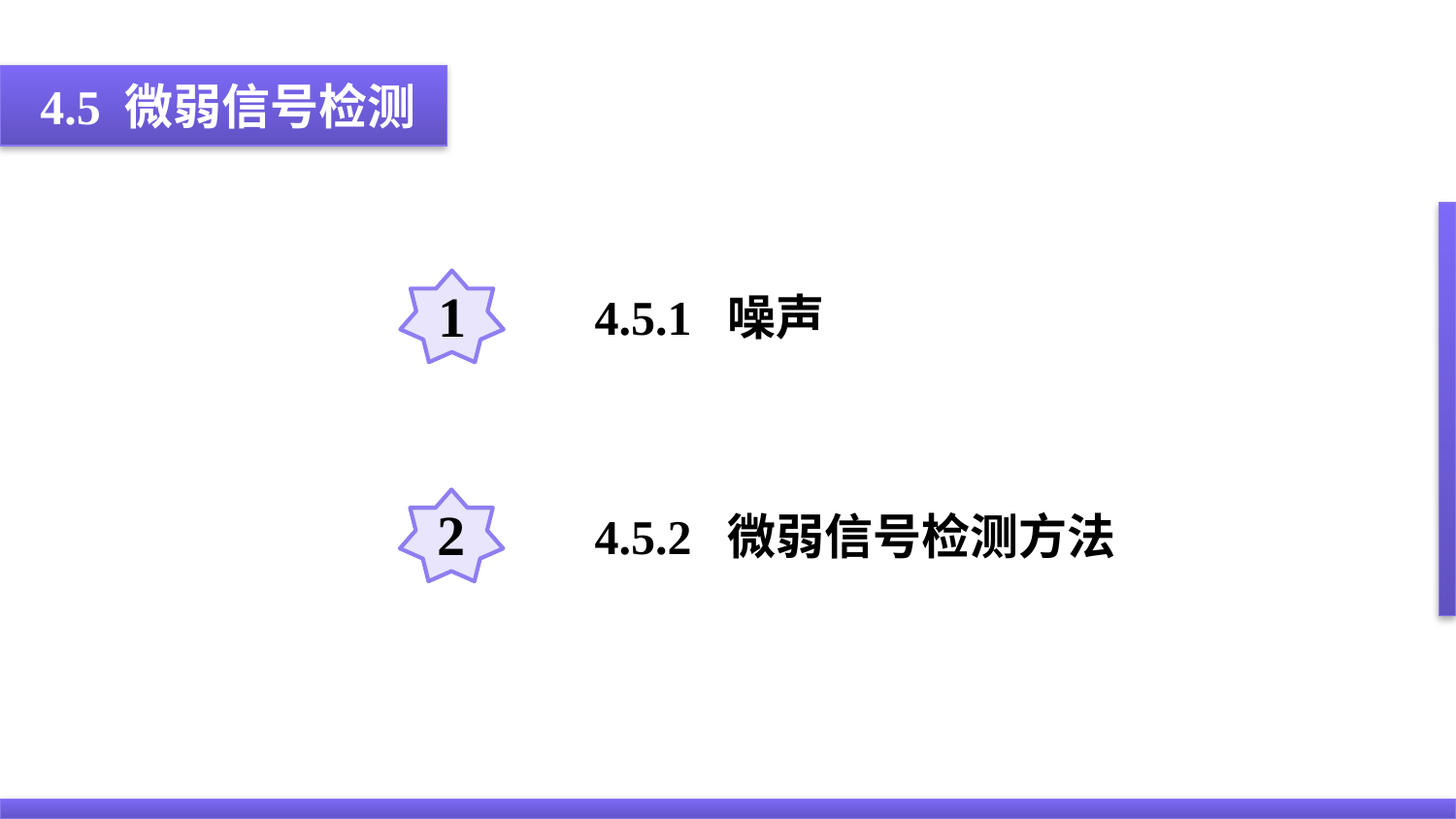

4.5 微弱信号检测
1
4.5.1  噪声
2
4.5.2  微弱信号检测方法